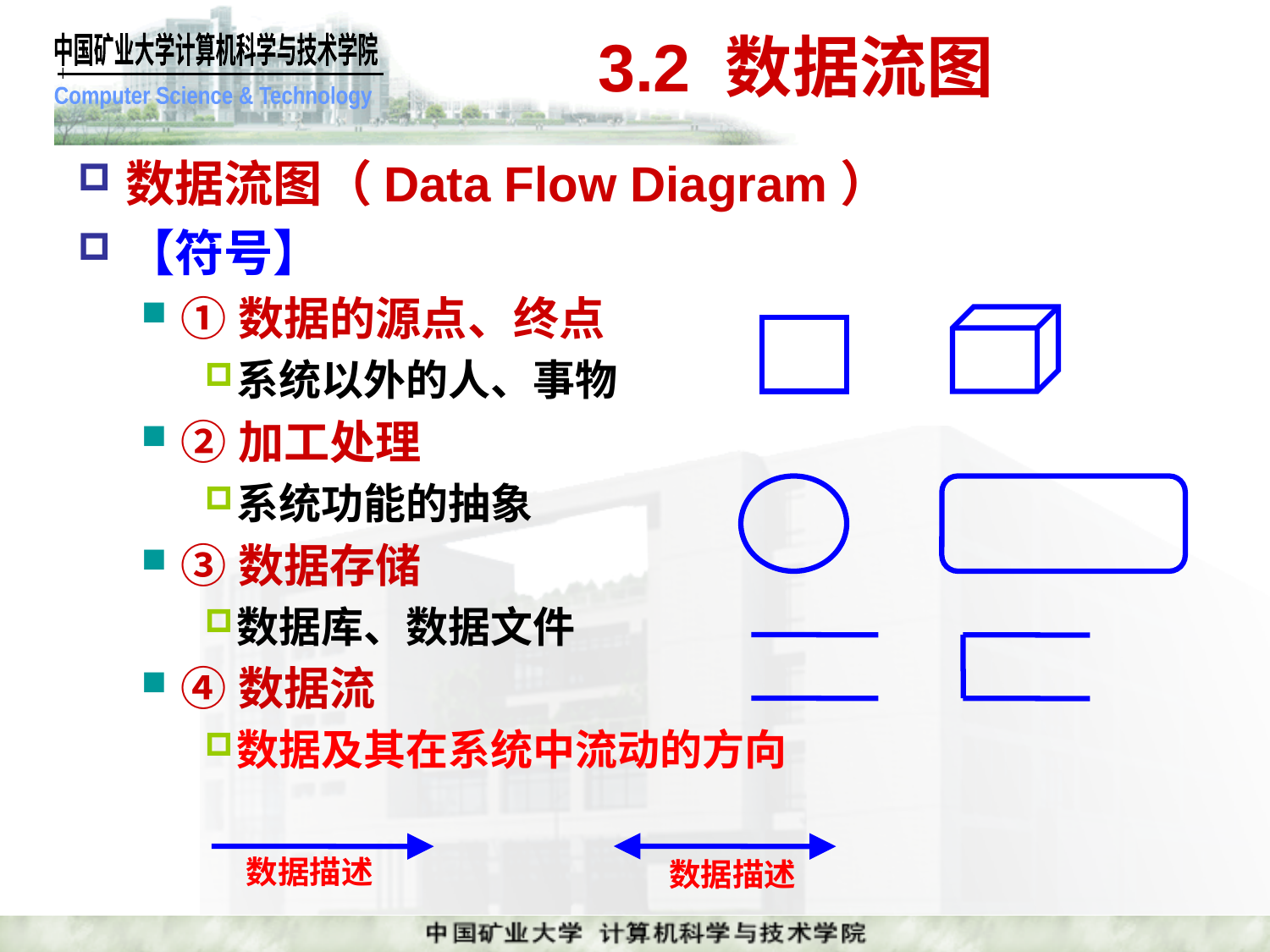

# 3.2 数据流图
数据流图（Data Flow Diagram）
【符号】
①数据的源点、终点
系统以外的人、事物
②加工处理
系统功能的抽象
③数据存储
数据库、数据文件
④数据流
数据及其在系统中流动的方向

数据描述

数据描述
8